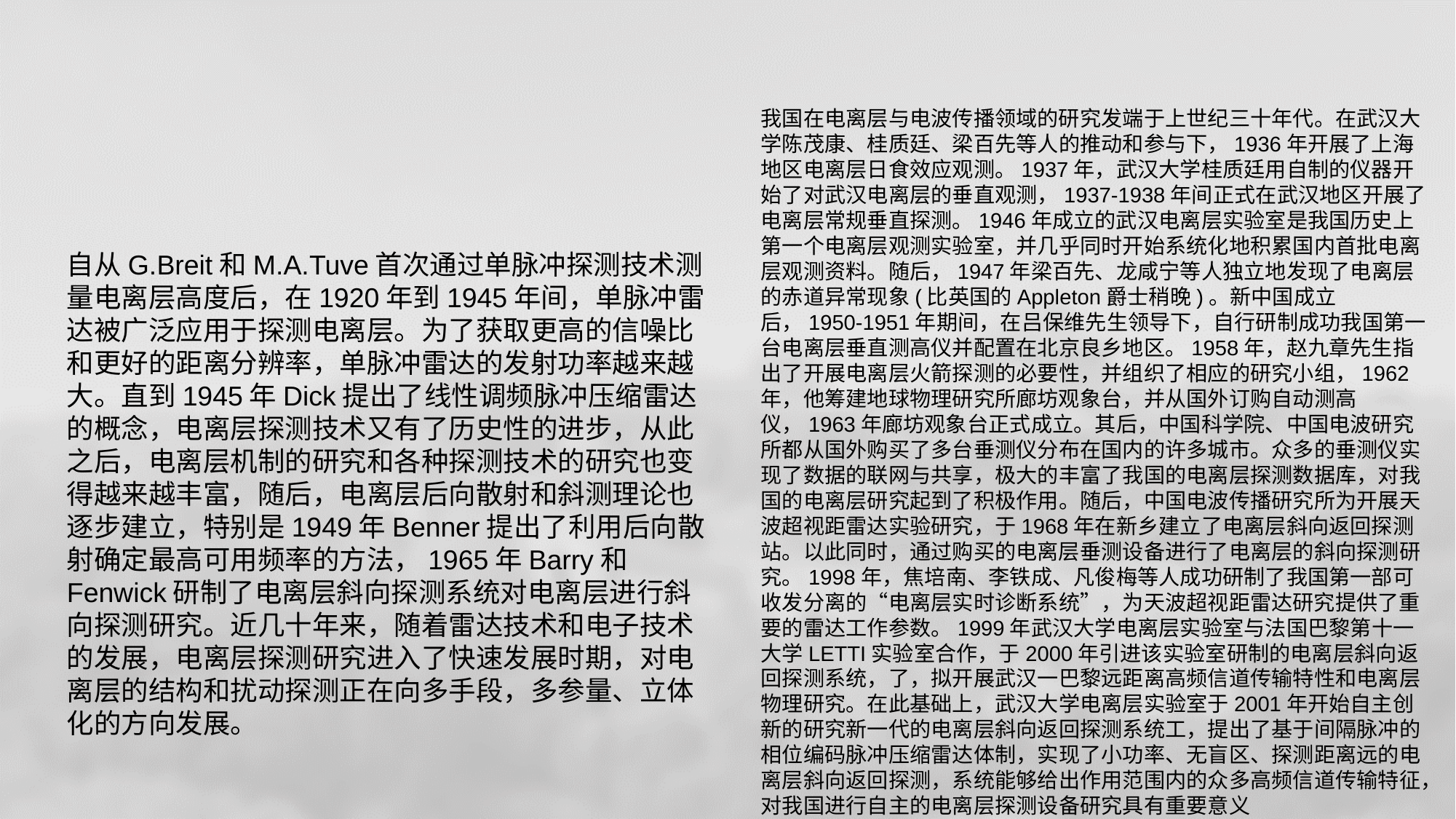

我国在电离层与电波传播领域的研究发端于上世纪三十年代。在武汉大学陈茂康、桂质廷、梁百先等人的推动和参与下，1936年开展了上海地区电离层日食效应观测。1937年，武汉大学桂质廷用自制的仪器开始了对武汉电离层的垂直观测，1937-1938年间正式在武汉地区开展了电离层常规垂直探测。1946年成立的武汉电离层实验室是我国历史上第一个电离层观测实验室，并几乎同时开始系统化地积累国内首批电离层观测资料。随后，1947年梁百先、龙咸宁等人独立地发现了电离层的赤道异常现象(比英国的Appleton爵士稍晚)。新中国成立后，1950-1951年期间，在吕保维先生领导下，自行研制成功我国第一台电离层垂直测高仪并配置在北京良乡地区。1958年，赵九章先生指出了开展电离层火箭探测的必要性，并组织了相应的研究小组，1962年，他筹建地球物理研究所廊坊观象台，并从国外订购自动测高仪，1963年廊坊观象台正式成立。其后，中国科学院、中国电波研究所都从国外购买了多台垂测仪分布在国内的许多城市。众多的垂测仪实现了数据的联网与共享，极大的丰富了我国的电离层探测数据库，对我国的电离层研究起到了积极作用。随后，中国电波传播研究所为开展天波超视距雷达实验研究，于1968年在新乡建立了电离层斜向返回探测站。以此同时，通过购买的电离层垂测设备进行了电离层的斜向探测研究。1998年，焦培南、李铁成、凡俊梅等人成功研制了我国第一部可收发分离的“电离层实时诊断系统”，为天波超视距雷达研究提供了重要的雷达工作参数。1999年武汉大学电离层实验室与法国巴黎第十一大学LETTI实验室合作，于2000年引进该实验室研制的电离层斜向返回探测系统，了，拟开展武汉一巴黎远距离高频信道传输特性和电离层物理研究。在此基础上，武汉大学电离层实验室于2001年开始自主创新的研究新一代的电离层斜向返回探测系统工，提出了基于间隔脉冲的相位编码脉冲压缩雷达体制，实现了小功率、无盲区、探测距离远的电离层斜向返回探测，系统能够给出作用范围内的众多高频信道传输特征，对我国进行自主的电离层探测设备研究具有重要意义
自从G.Breit和M.A.Tuve首次通过单脉冲探测技术测量电离层高度后，在1920年到1945年间，单脉冲雷达被广泛应用于探测电离层。为了获取更高的信噪比和更好的距离分辨率，单脉冲雷达的发射功率越来越大。直到1945年Dick提出了线性调频脉冲压缩雷达的概念，电离层探测技术又有了历史性的进步，从此之后，电离层机制的研究和各种探测技术的研究也变得越来越丰富，随后，电离层后向散射和斜测理论也逐步建立，特别是1949年Benner提出了利用后向散射确定最高可用频率的方法，1965年Barry和Fenwick研制了电离层斜向探测系统对电离层进行斜向探测研究。近几十年来，随着雷达技术和电子技术的发展，电离层探测研究进入了快速发展时期，对电离层的结构和扰动探测正在向多手段，多参量、立体化的方向发展。